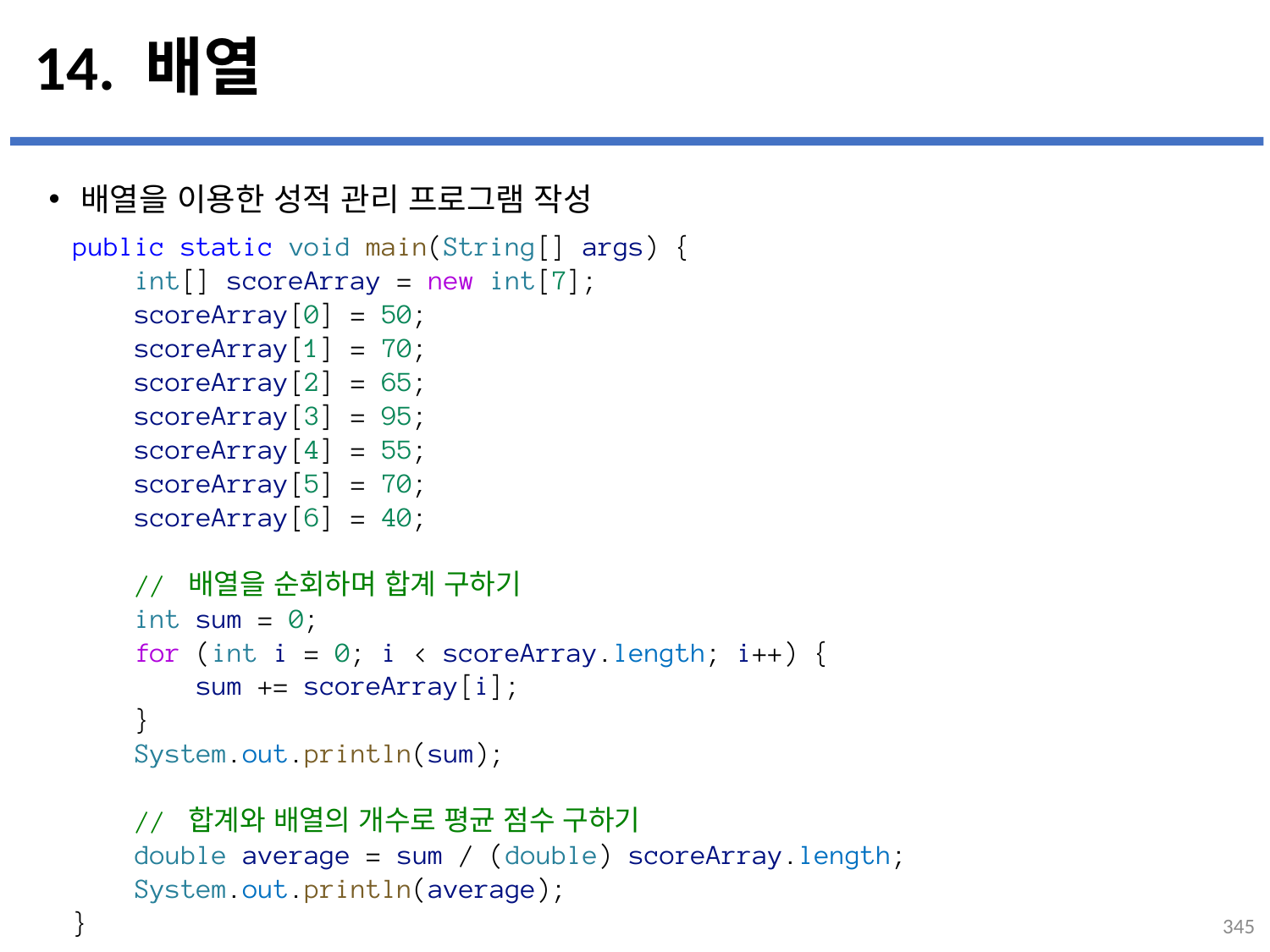

# 14. 배열
배열을 이용한 성적 관리 프로그램 작성
...

설명
public static void main(String[] args) {
    int[] scoreArray = new int[7];
    scoreArray[0] = 50;
    scoreArray[1] = 70;
    scoreArray[2] = 65;
    scoreArray[3] = 95;
    scoreArray[4] = 55;
    scoreArray[5] = 70;
    scoreArray[6] = 40;

    // 배열을 순회하며 합계 구하기
    int sum = 0;
    for (int i = 0; i < scoreArray.length; i++) {
        sum += scoreArray[i];
    }
    System.out.println(sum);
    // 합계와 배열의 개수로 평균 점수 구하기
    double average = sum / (double) scoreArray.length;
    System.out.println(average);
}
345